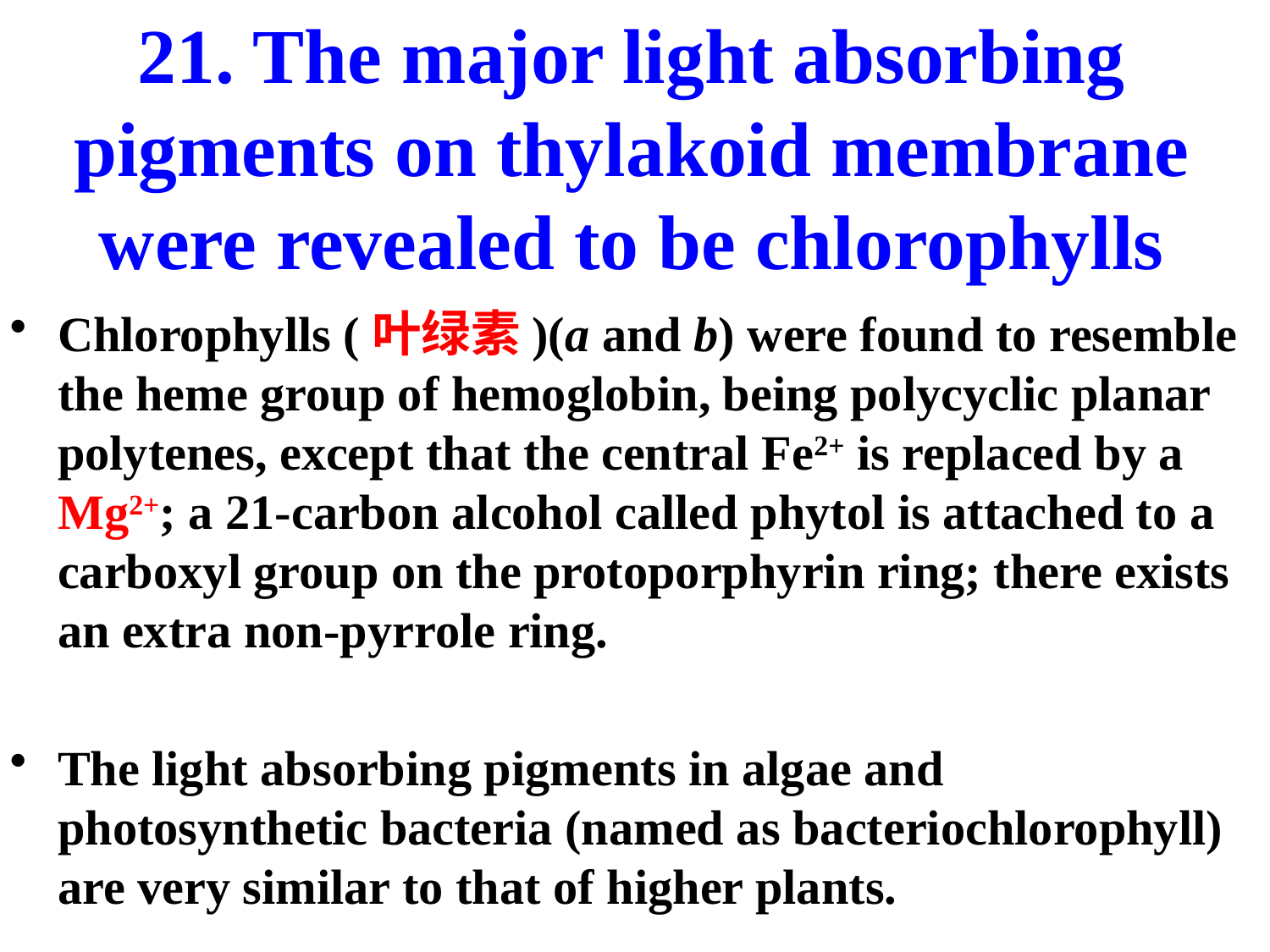

# 21. The major light absorbing pigments on thylakoid membrane were revealed to be chlorophylls
Chlorophylls (叶绿素)(a and b) were found to resemble the heme group of hemoglobin, being polycyclic planar polytenes, except that the central Fe2+ is replaced by a Mg2+; a 21-carbon alcohol called phytol is attached to a carboxyl group on the protoporphyrin ring; there exists an extra non-pyrrole ring.

The light absorbing pigments in algae and photosynthetic bacteria (named as bacteriochlorophyll) are very similar to that of higher plants.